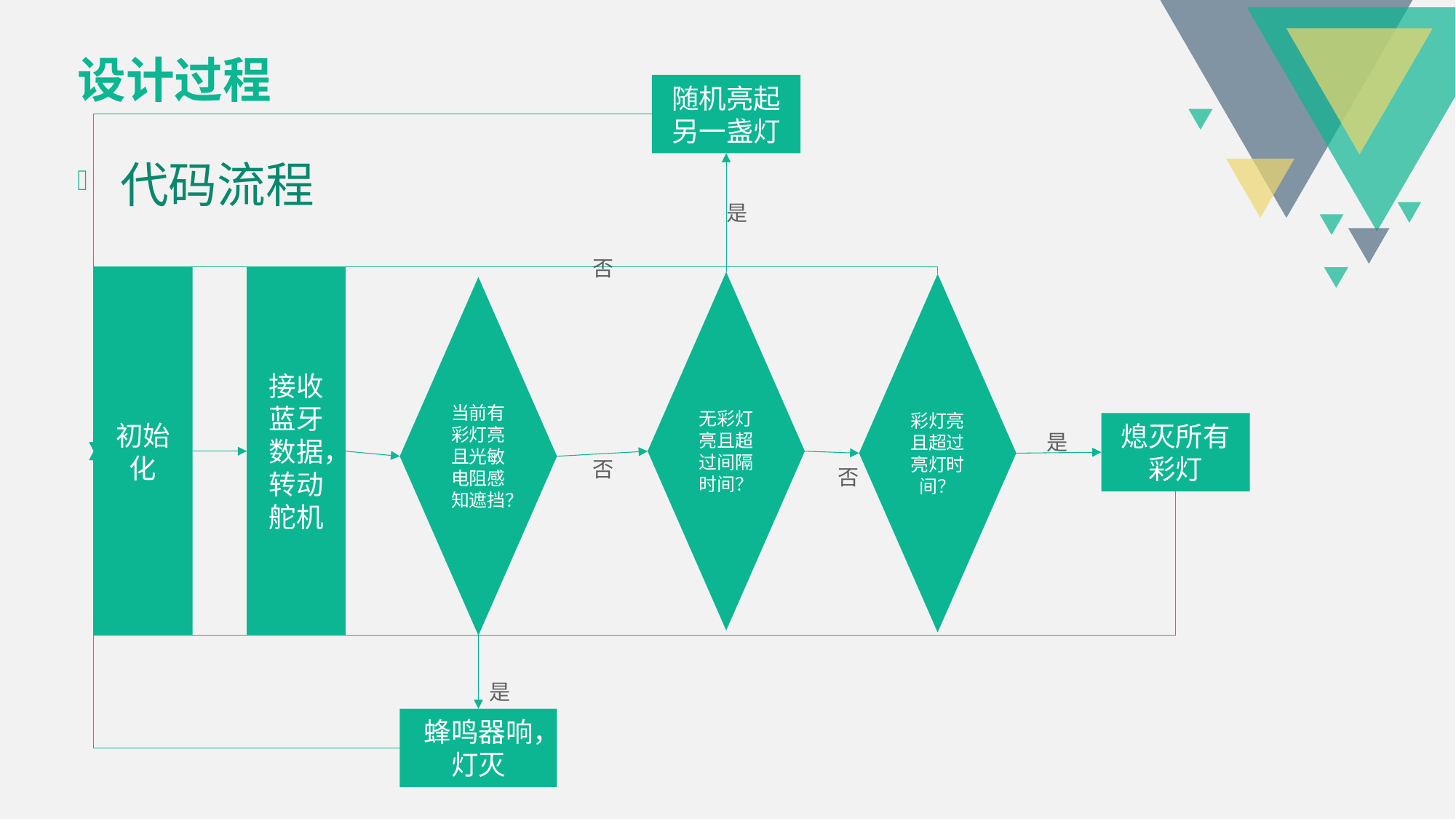

# 设计过程
随机亮起另一盏灯
代码流程
是
否
初始化
接收蓝牙数据，转动舵机
无彩灯亮且超过间隔时间？
彩灯亮且超过亮灯时间？
当前有彩灯亮且光敏电阻感知遮挡？
熄灭所有彩灯
是
否
否
是
蜂鸣器响，灯灭